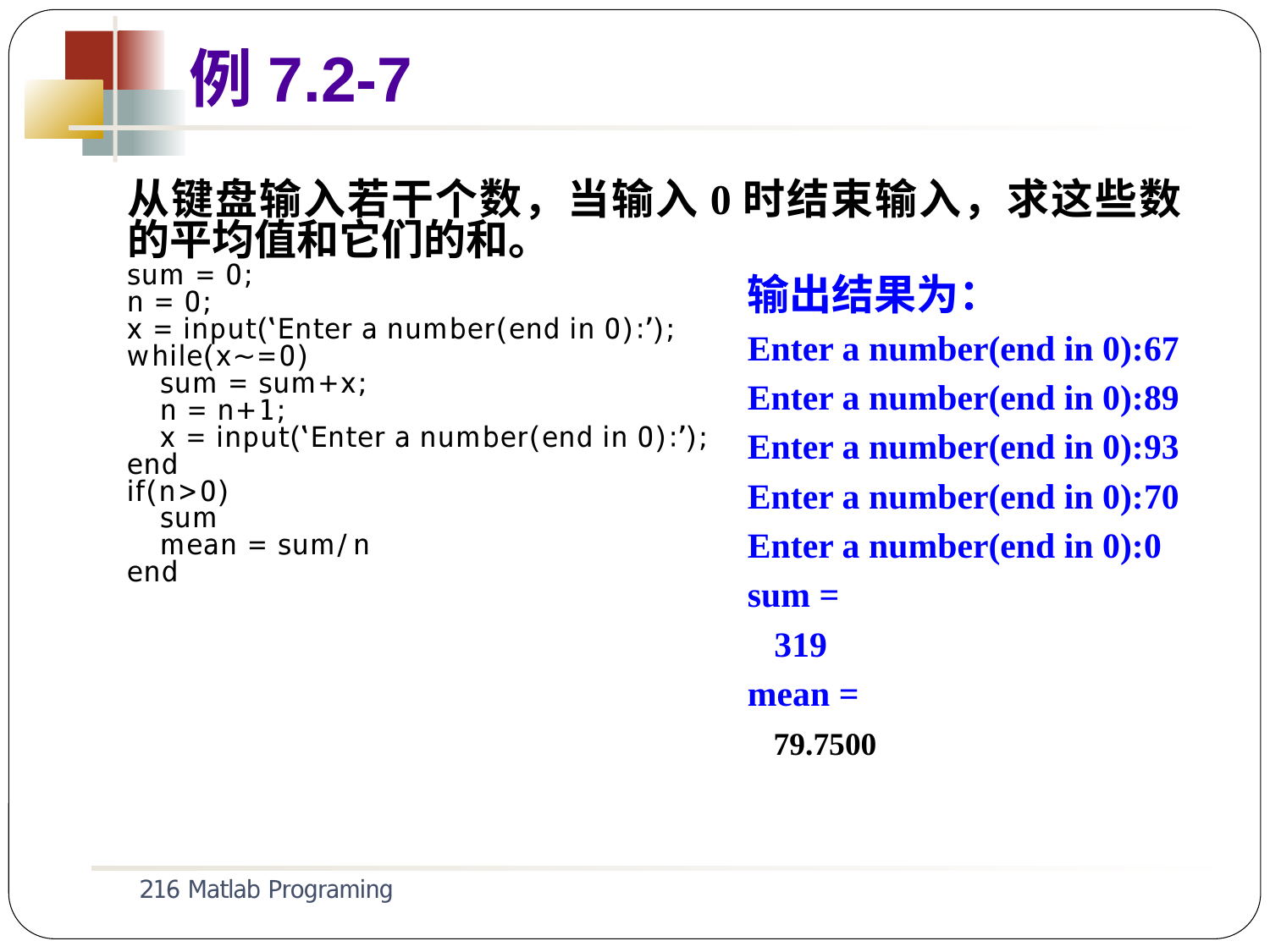

例7.2-7
从键盘输入若干个数，当输入0时结束输入，求这些数的平均值和它们的和。
sum = 0;
n = 0;
x = input(‘Enter a number(end in 0):’);
while(x~=0)
    sum = sum+x;
    n = n+1;
    x = input(‘Enter a number(end in 0):’);
end
if(n>0)
    sum
    mean = sum/n
end
输出结果为：
Enter a number(end in 0):67
Enter a number(end in 0):89
Enter a number(end in 0):93
Enter a number(end in 0):70
Enter a number(end in 0):0
sum =
   319
mean =
   79.7500
216 Matlab Programing